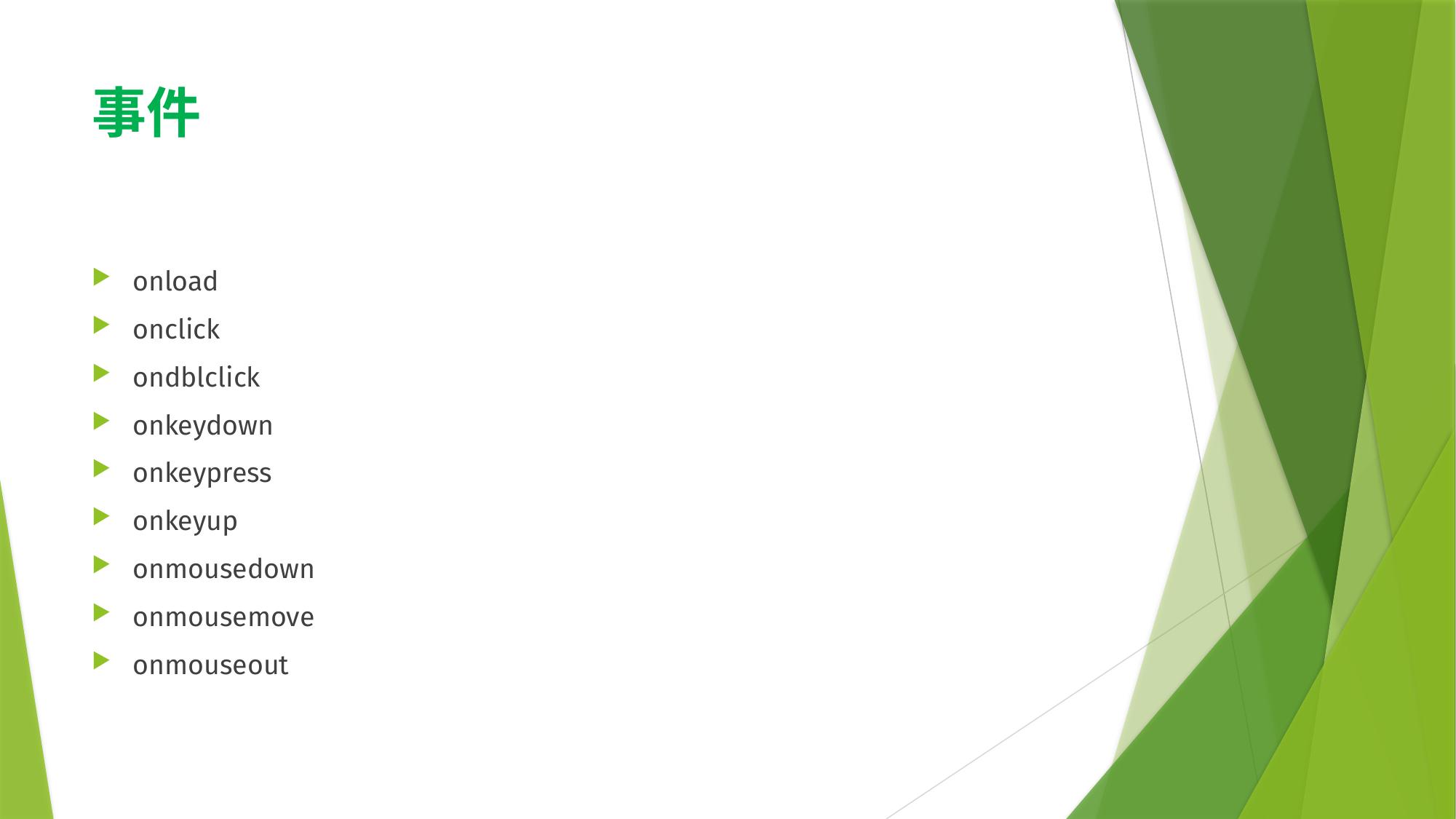

# 事件
onload
onclick
ondblclick
onkeydown
onkeypress
onkeyup
onmousedown
onmousemove
onmouseout